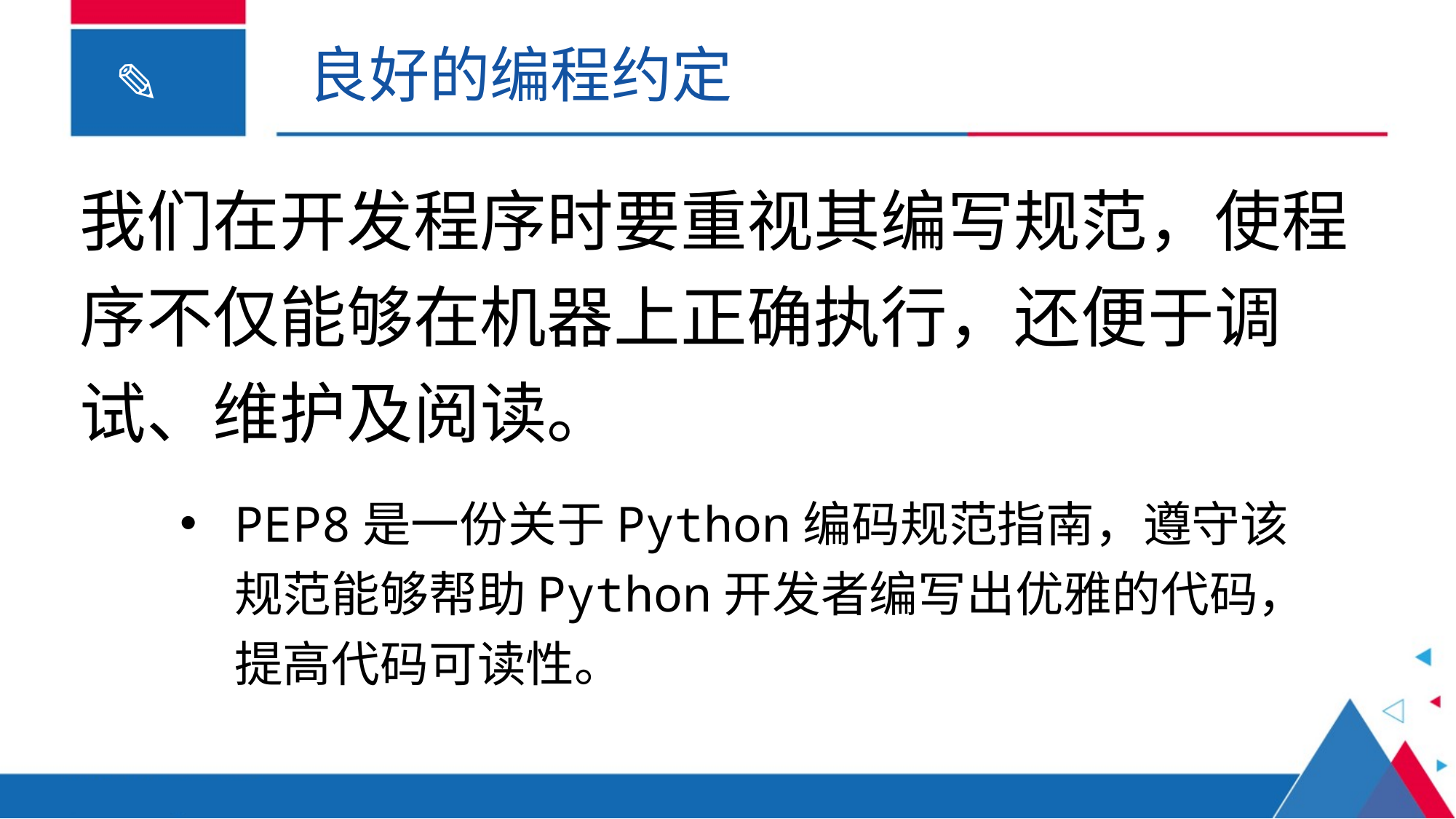

良好的编程约定
我们在开发程序时要重视其编写规范，使程序不仅能够在机器上正确执行，还便于调试、维护及阅读。
PEP8是一份关于Python编码规范指南，遵守该规范能够帮助Python开发者编写出优雅的代码，提高代码可读性。